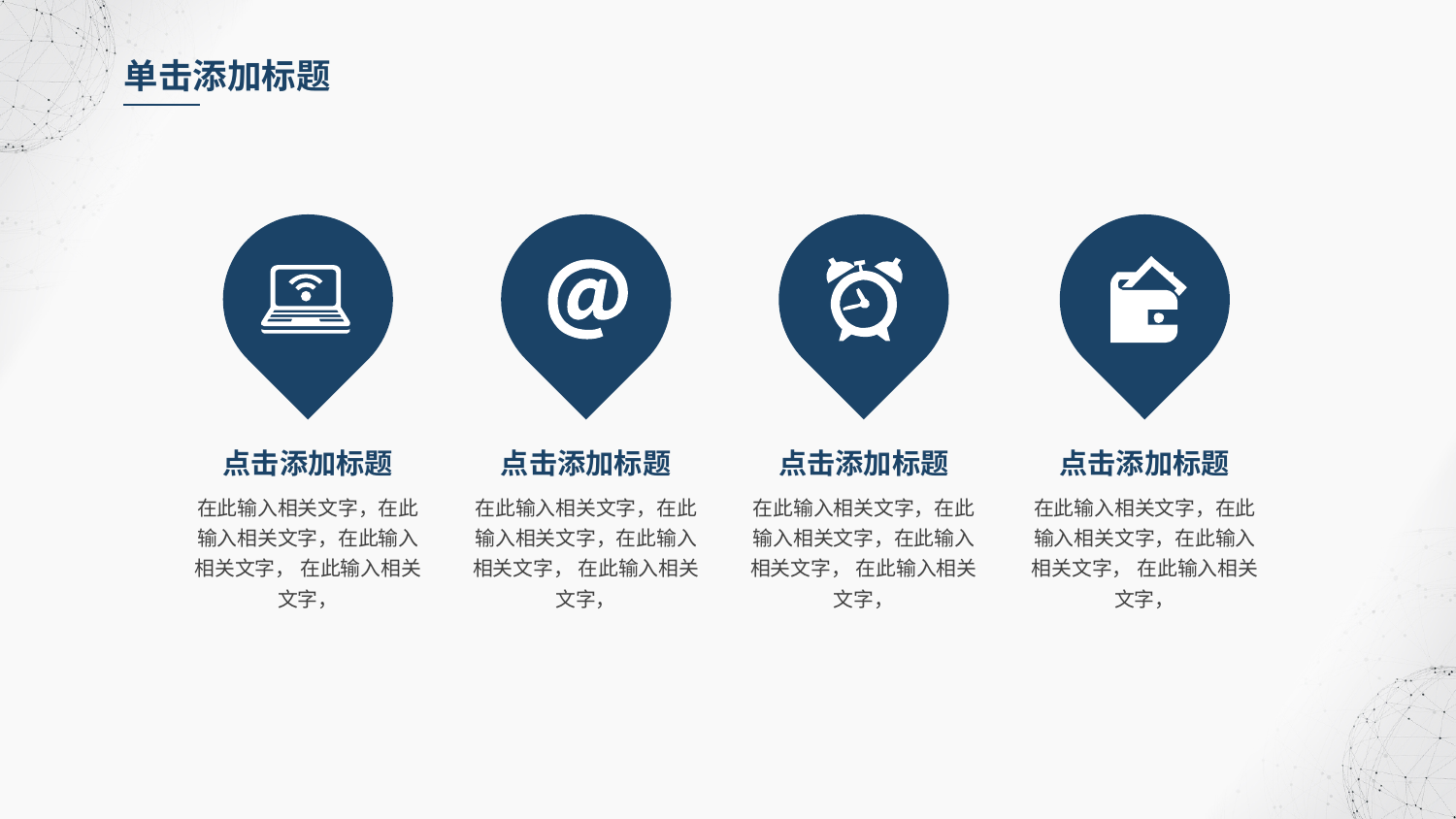

单击添加标题

点击添加标题
点击添加标题
点击添加标题
点击添加标题
在此输入相关文字，在此输入相关文字，在此输入相关文字， 在此输入相关文字，
在此输入相关文字，在此输入相关文字，在此输入相关文字， 在此输入相关文字，
在此输入相关文字，在此输入相关文字，在此输入相关文字， 在此输入相关文字，
在此输入相关文字，在此输入相关文字，在此输入相关文字， 在此输入相关文字，